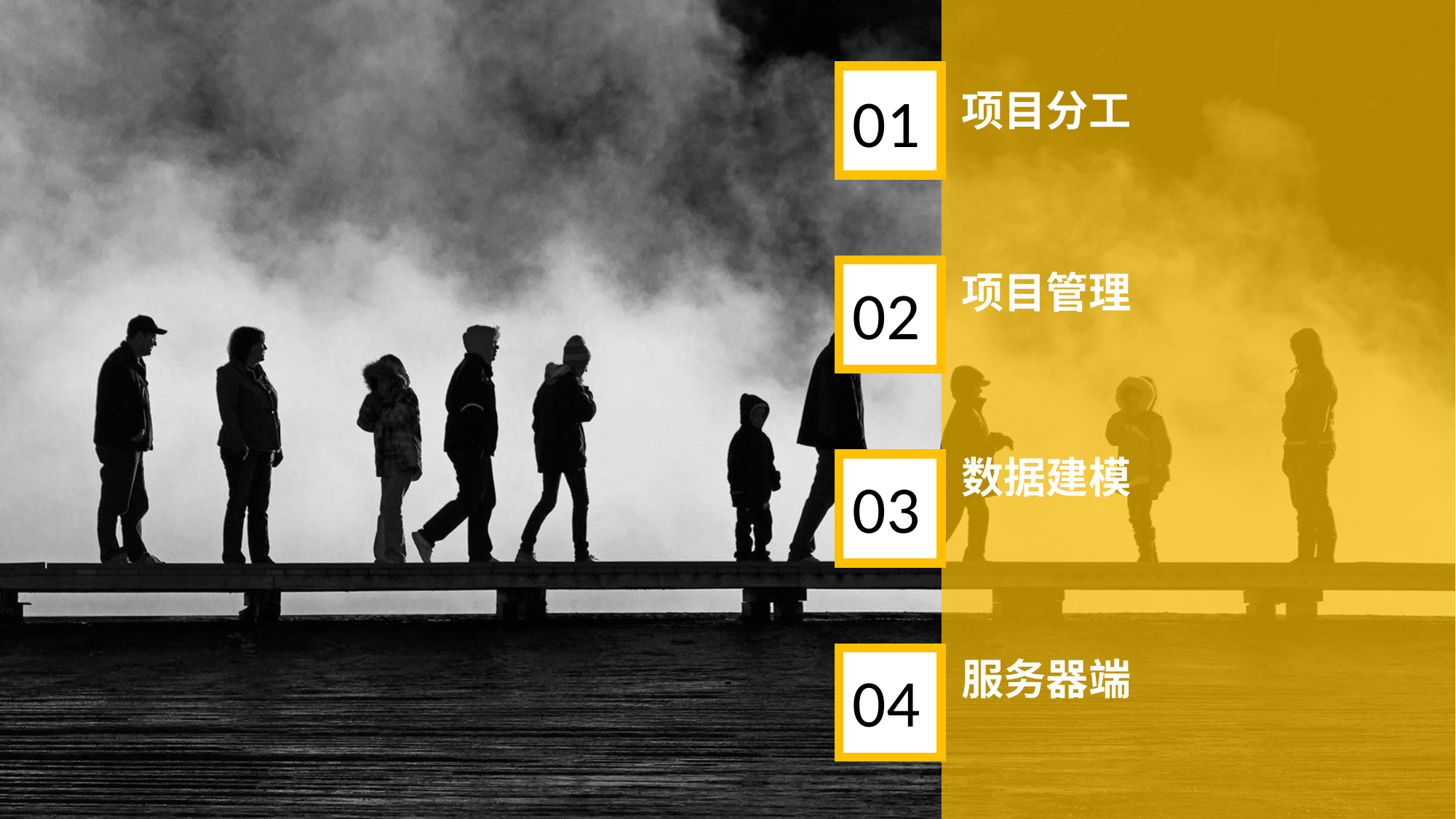

01
项目分工
项目管理
02
数据建模

03
服务器端
04